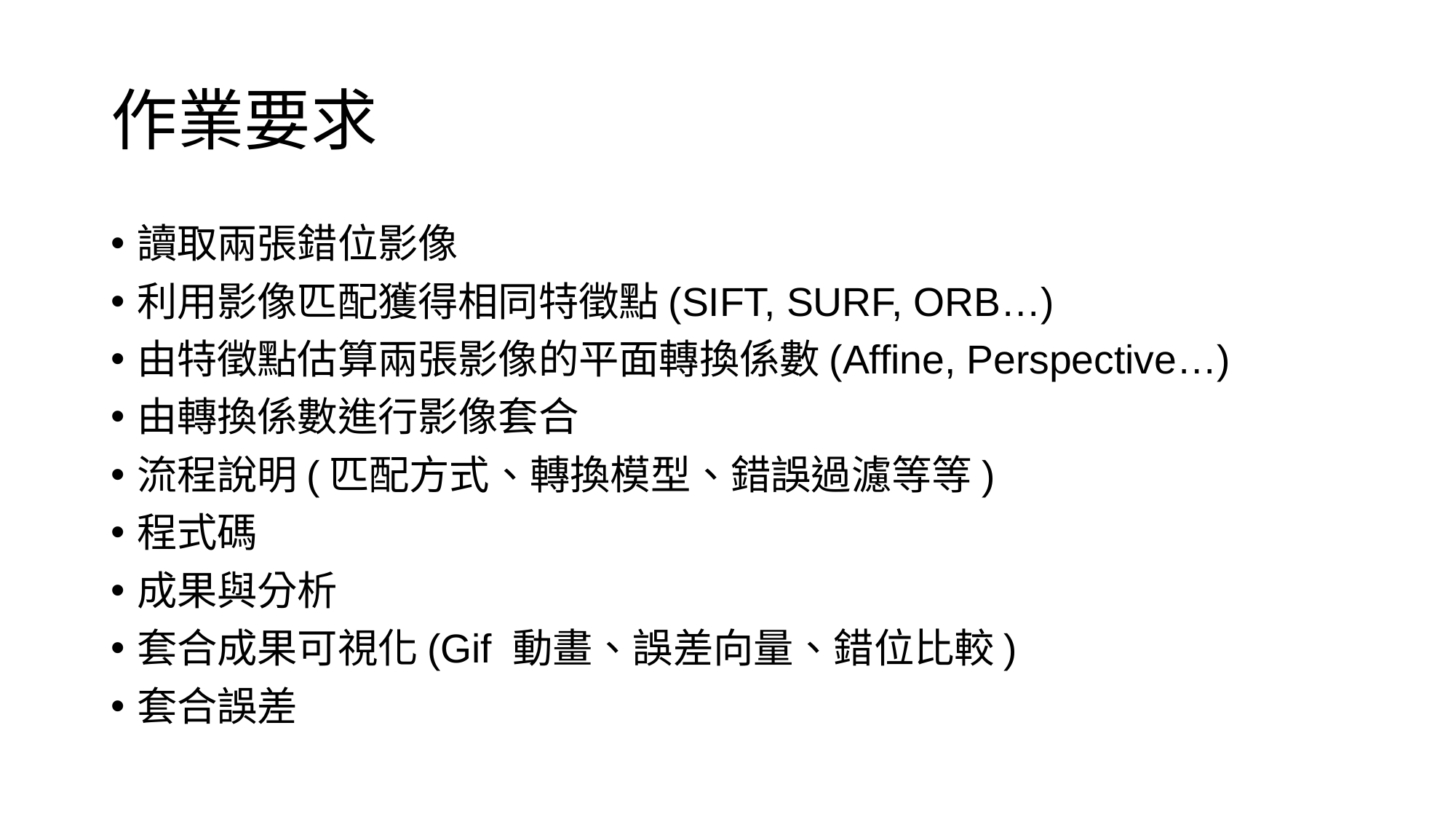

# 作業要求
讀取兩張錯位影像
利用影像匹配獲得相同特徵點(SIFT, SURF, ORB…)
由特徵點估算兩張影像的平面轉換係數(Affine, Perspective…)
由轉換係數進行影像套合
流程說明(匹配方式、轉換模型、錯誤過濾等等)
程式碼
成果與分析
套合成果可視化(Gif 動畫、誤差向量、錯位比較)
套合誤差